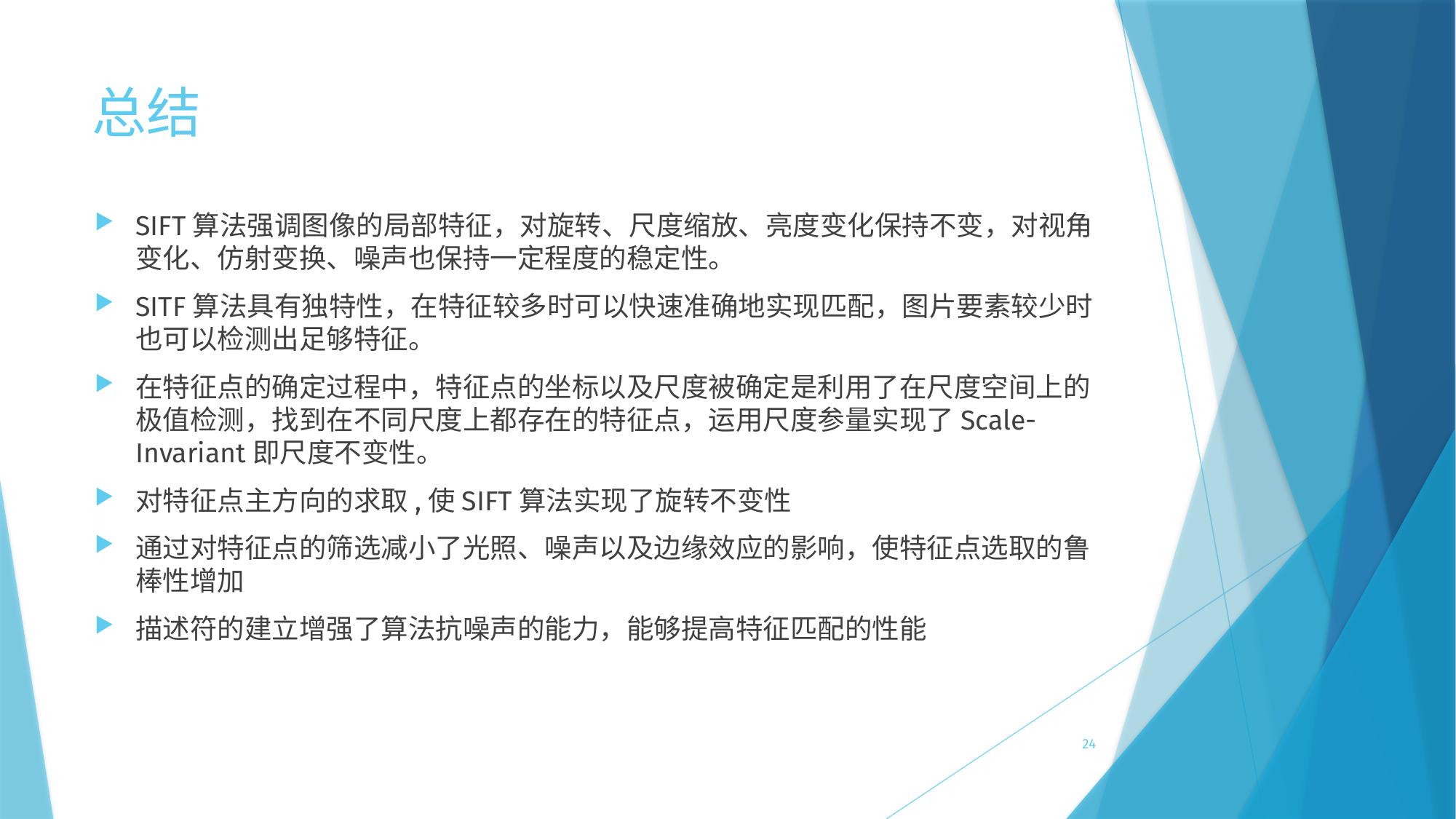

# 总结
SIFT算法强调图像的局部特征，对旋转、尺度缩放、亮度变化保持不变，对视角变化、仿射变换、噪声也保持一定程度的稳定性。
SITF算法具有独特性，在特征较多时可以快速准确地实现匹配，图片要素较少时也可以检测出足够特征。
在特征点的确定过程中，特征点的坐标以及尺度被确定是利用了在尺度空间上的极值检测，找到在不同尺度上都存在的特征点，运用尺度参量实现了Scale-Invariant即尺度不变性。
对特征点主方向的求取,使SIFT算法实现了旋转不变性
通过对特征点的筛选减小了光照、噪声以及边缘效应的影响，使特征点选取的鲁棒性增加
描述符的建立增强了算法抗噪声的能力，能够提高特征匹配的性能
24